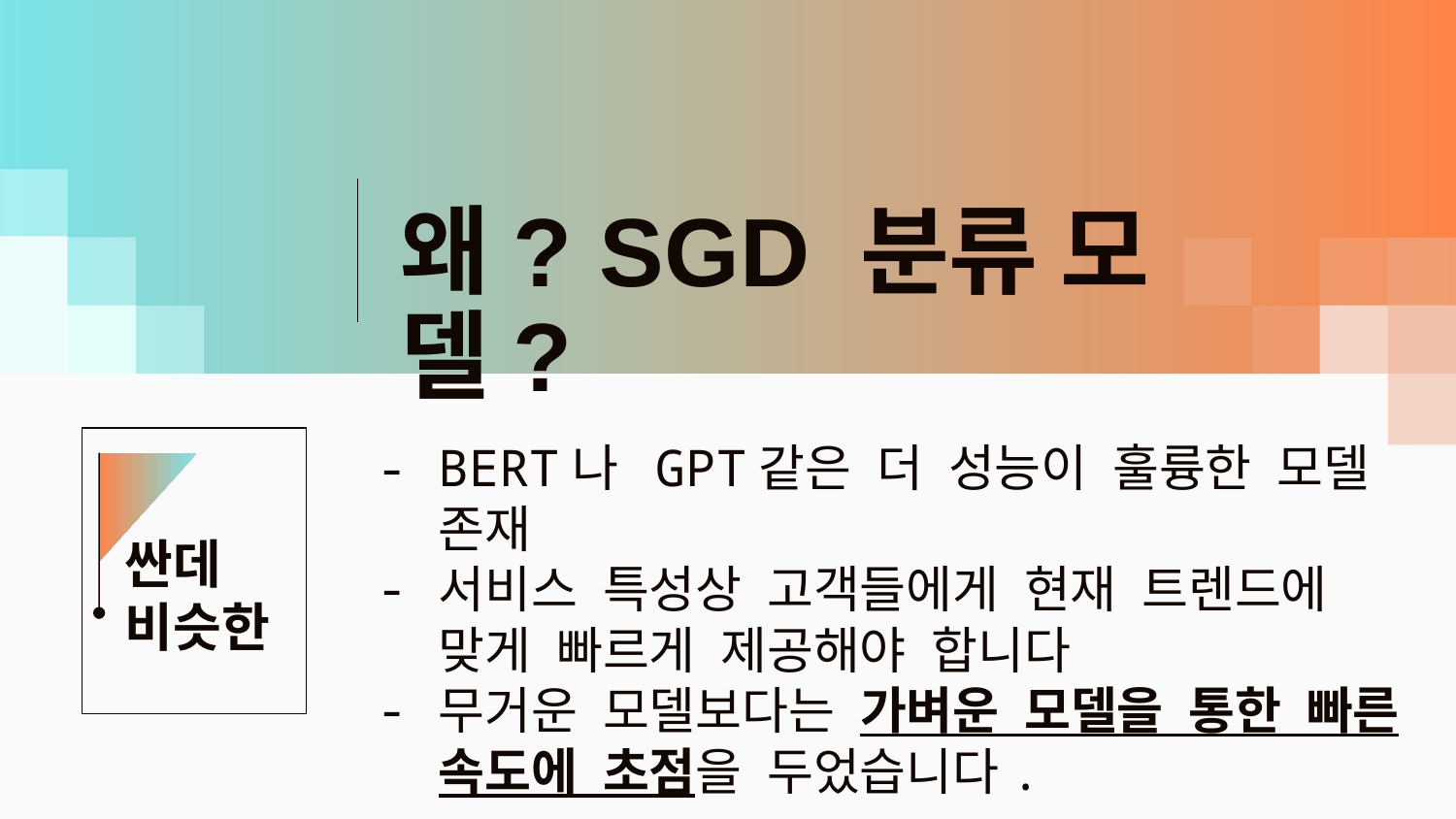

# 왜? SGD 분류 모델?
BERT나 GPT같은 더 성능이 훌륭한 모델 존재
서비스 특성상 고객들에게 현재 트렌드에 맞게 빠르게 제공해야 합니다
무거운 모델보다는 가벼운 모델을 통한 빠른 속도에 초점을 두었습니다.

싼데 비슷한